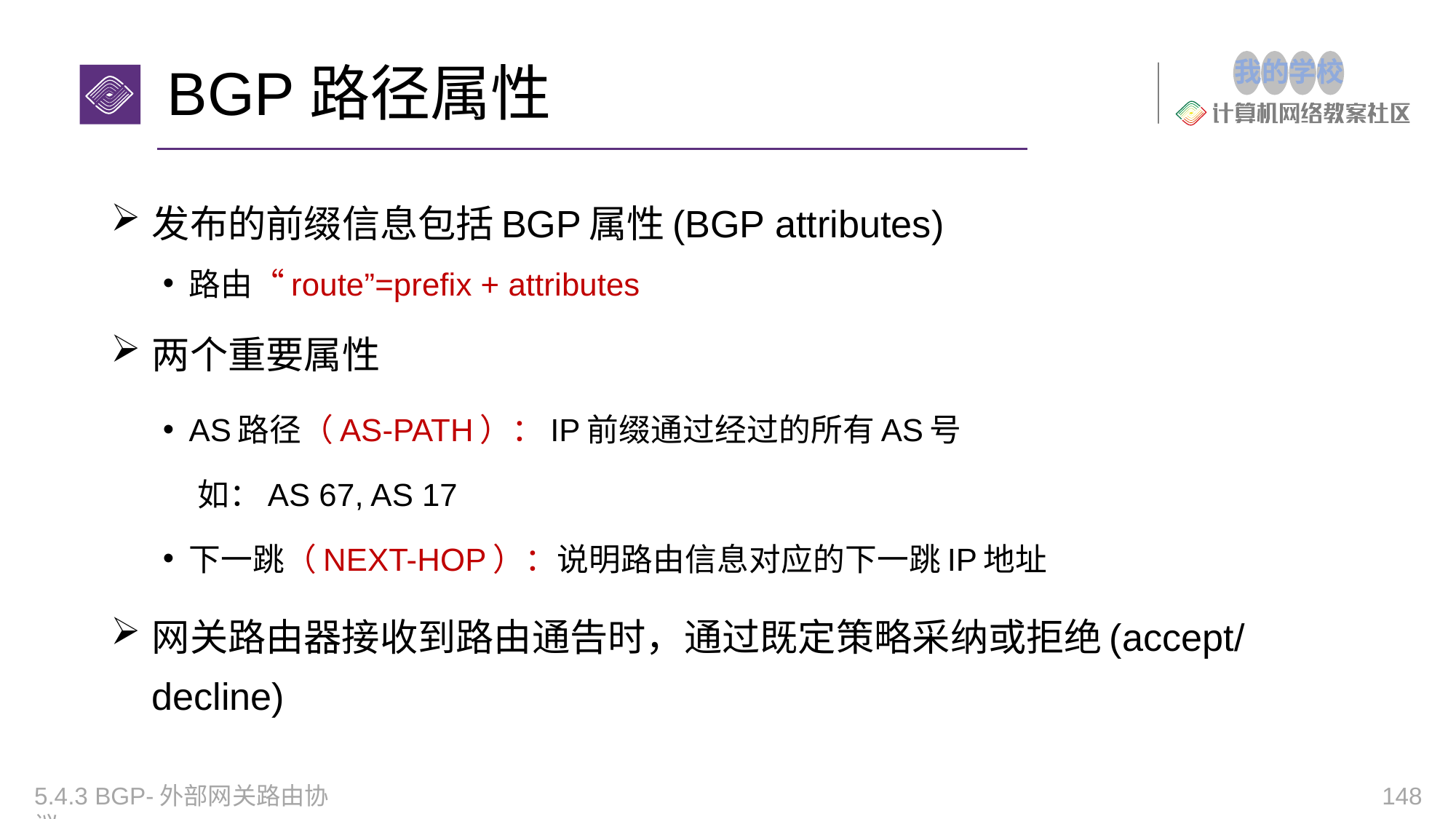

# BGP路径属性
发布的前缀信息包括BGP属性(BGP attributes)
路由“route”=prefix + attributes
两个重要属性
AS路径（AS-PATH）：IP前缀通过经过的所有AS号
    如：AS 67, AS 17
下一跳（NEXT-HOP）：说明路由信息对应的下一跳IP地址
网关路由器接收到路由通告时，通过既定策略采纳或拒绝(accept/ decline)

5.4.3 BGP-外部网关路由协议
148